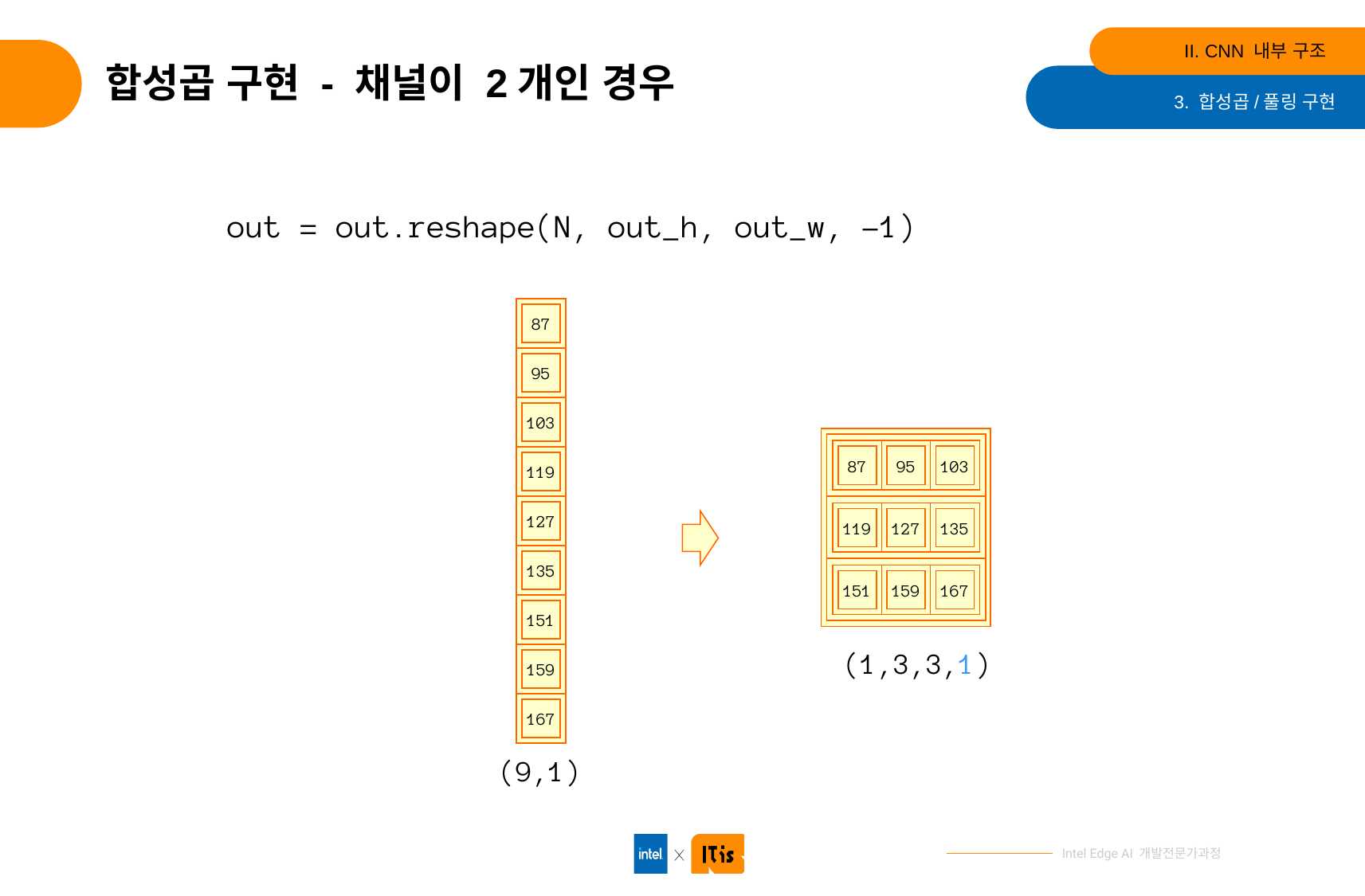

II. CNN 내부 구조
# 합성곱 구현 - 채널이 2개인 경우
3. 합성곱/풀링 구현
out = out.reshape(N, out_h, out_w, -1)

87

95

103

87
95
103

119

127

119
127
135

135

151
159
167

151
(1,3,3,1)

159

167
(9,1)